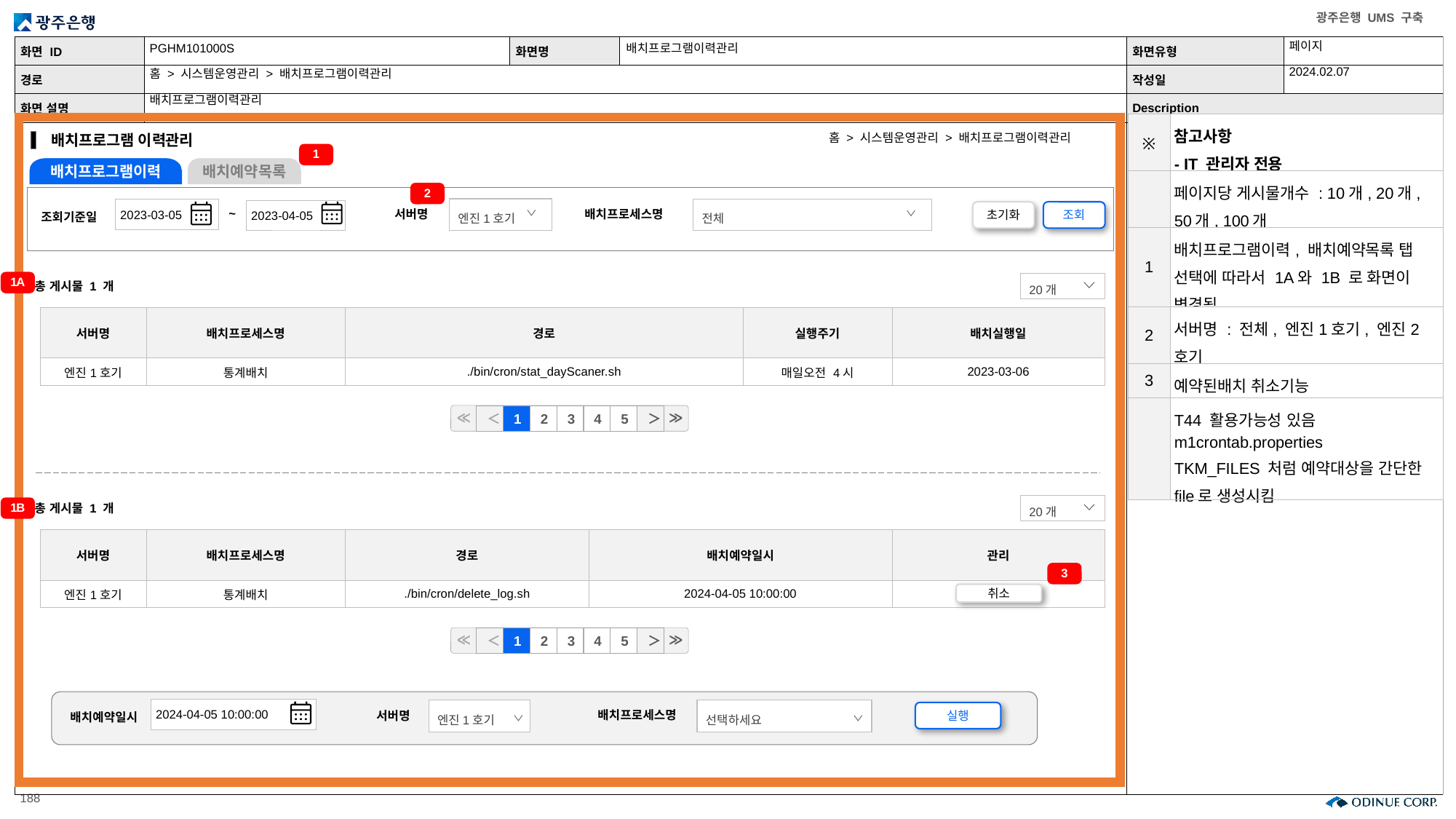

PGHM101000S
배치프로그램이력관리
페이지
2024.02.07
홈 > 시스템운영관리 > 배치프로그램이력관리
배치프로그램이력관리
| ※ | 참고사항 - IT 관리자 전용 |
| --- | --- |
|  | 페이지당 게시물개수 : 10개, 20개, 50개, 100개 |
| 1 | 배치프로그램이력, 배치예약목록 탭 선택에 따라서 1A와 1B 로 화면이 변경됨 |
| 2 | 서버명 : 전체, 엔진1호기, 엔진2호기 |
| 3 | 예약된배치 취소기능 |
|  | T44 활용가능성 있음 m1crontab.properties TKM\_FILES 처럼 예약대상을 간단한 file로 생성시킴 |
홈 > 시스템운영관리 > 배치프로그램이력관리
배치프로그램 이력관리

1
배치프로그램이력
배치예약목록
2

엔진1호기

전체

2023-03-05
2023-04-05

~

초기화
조회
서버명
배치프로세스명
조회기준일
1A
20개

총 게시물 1 개
| 서버명 | 배치프로세스명 | 경로 | 실행주기 | 배치실행일 |
| --- | --- | --- | --- | --- |
| 엔진1호기 | 통계배치 | ./bin/cron/stat\_dayScaner.sh | 매일오전 4시 | 2023-03-06 |
≪
≫

＜
1
2
3
4
5
＞
20개

총 게시물 1 개
1B
| 서버명 | 배치프로세스명 | 경로 | 배치예약일시 | 관리 |
| --- | --- | --- | --- | --- |
| 엔진1호기 | 통계배치 | ./bin/cron/delete\_log.sh | 2024-04-05 10:00:00 |  |
3
취소
≪
≫

＜
1
2
3
4
5
＞

2024-04-05 10:00:00

엔진1호기
선택하세요
서버명
배치프로세스명
배치예약일시

실행